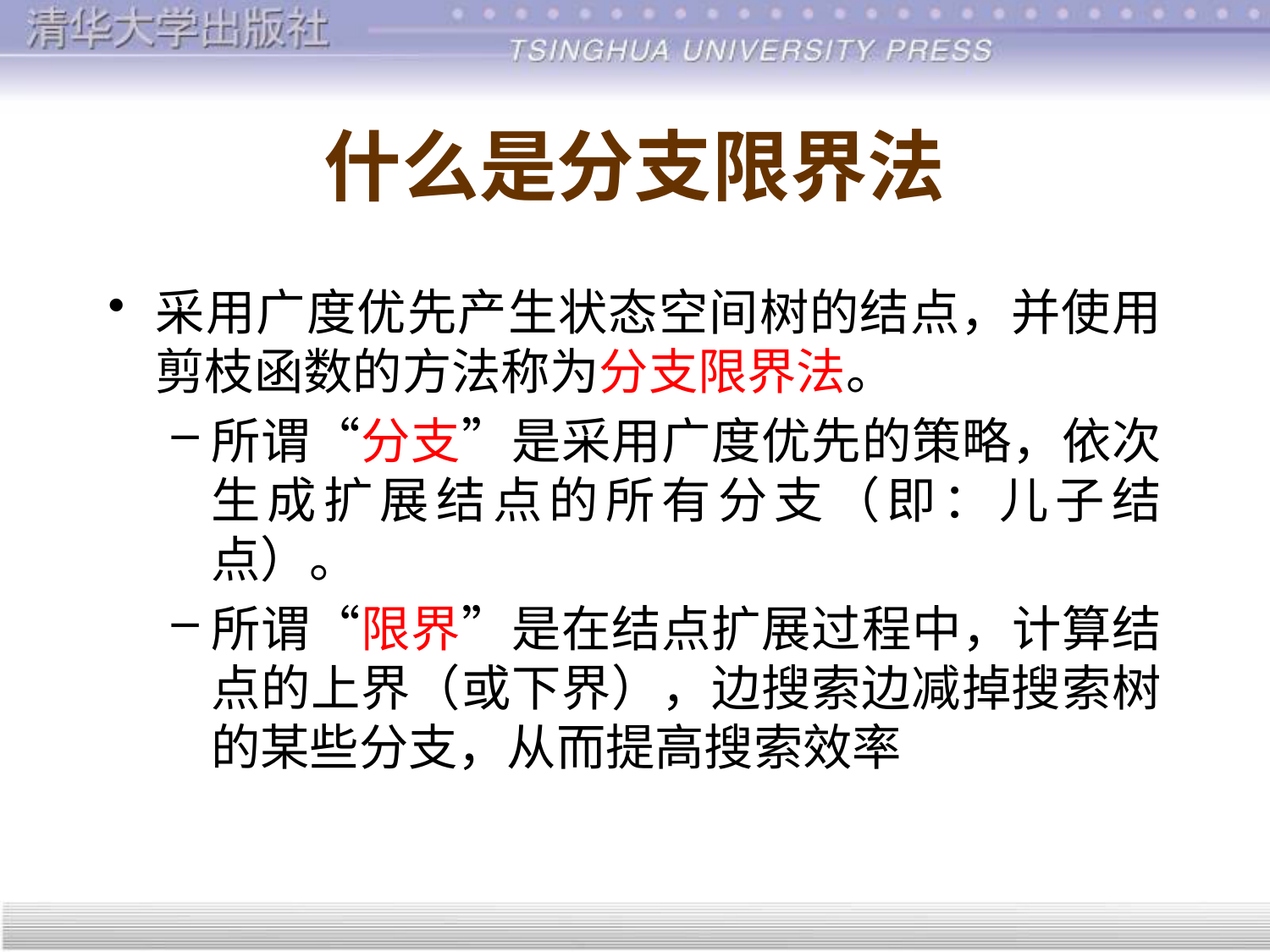

# 什么是分支限界法
采用广度优先产生状态空间树的结点，并使用剪枝函数的方法称为分支限界法。
所谓“分支”是采用广度优先的策略，依次生成扩展结点的所有分支（即：儿子结点）。
所谓“限界”是在结点扩展过程中，计算结点的上界（或下界），边搜索边减掉搜索树的某些分支，从而提高搜索效率